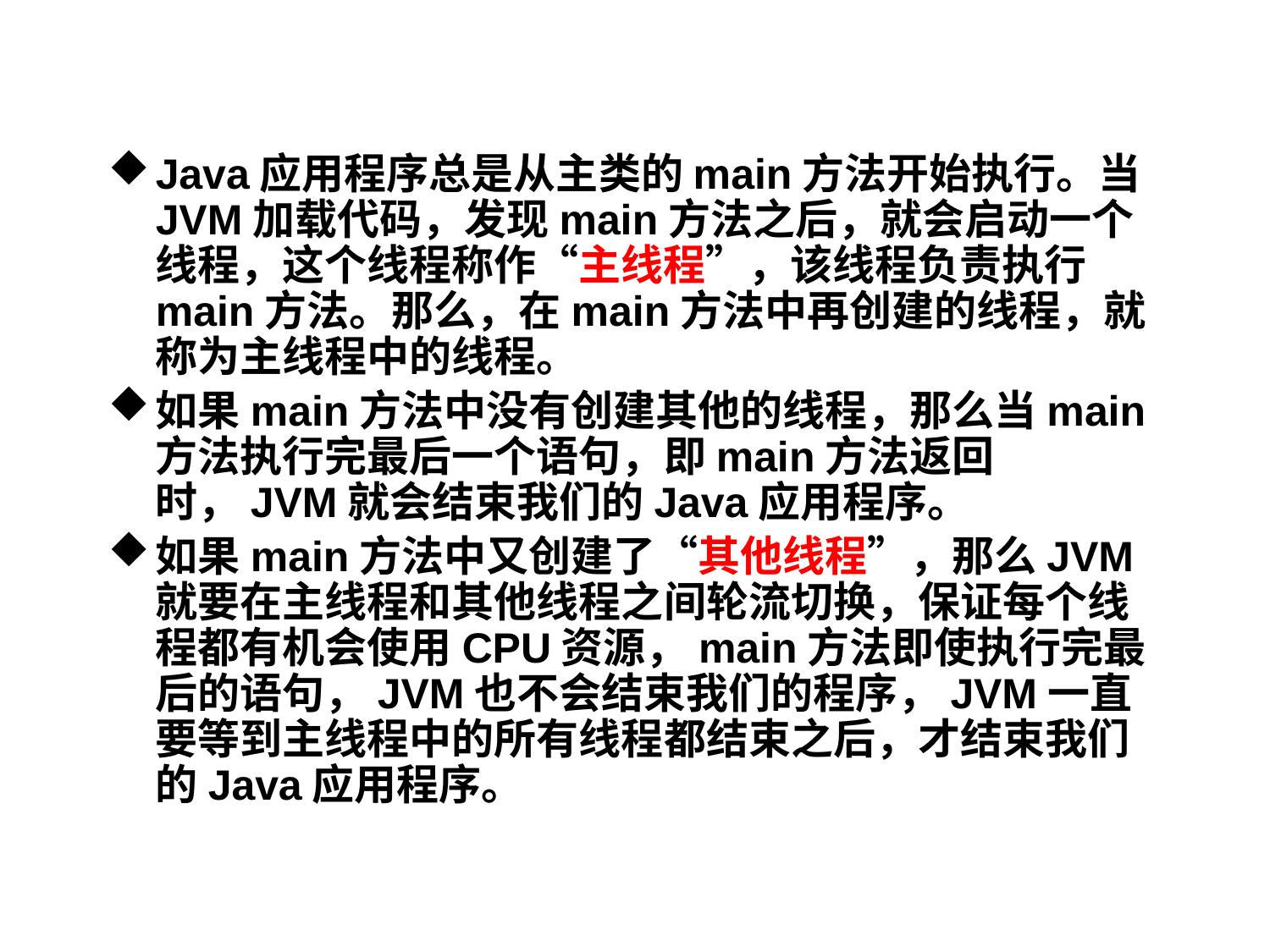

Java应用程序总是从主类的main方法开始执行。当JVM加载代码，发现main方法之后，就会启动一个线程，这个线程称作“主线程”，该线程负责执行main方法。那么，在main方法中再创建的线程，就称为主线程中的线程。
如果main方法中没有创建其他的线程，那么当main方法执行完最后一个语句，即main方法返回时，JVM就会结束我们的Java应用程序。
如果main方法中又创建了“其他线程”，那么JVM就要在主线程和其他线程之间轮流切换，保证每个线程都有机会使用CPU资源，main方法即使执行完最后的语句，JVM也不会结束我们的程序，JVM一直要等到主线程中的所有线程都结束之后，才结束我们的Java应用程序。